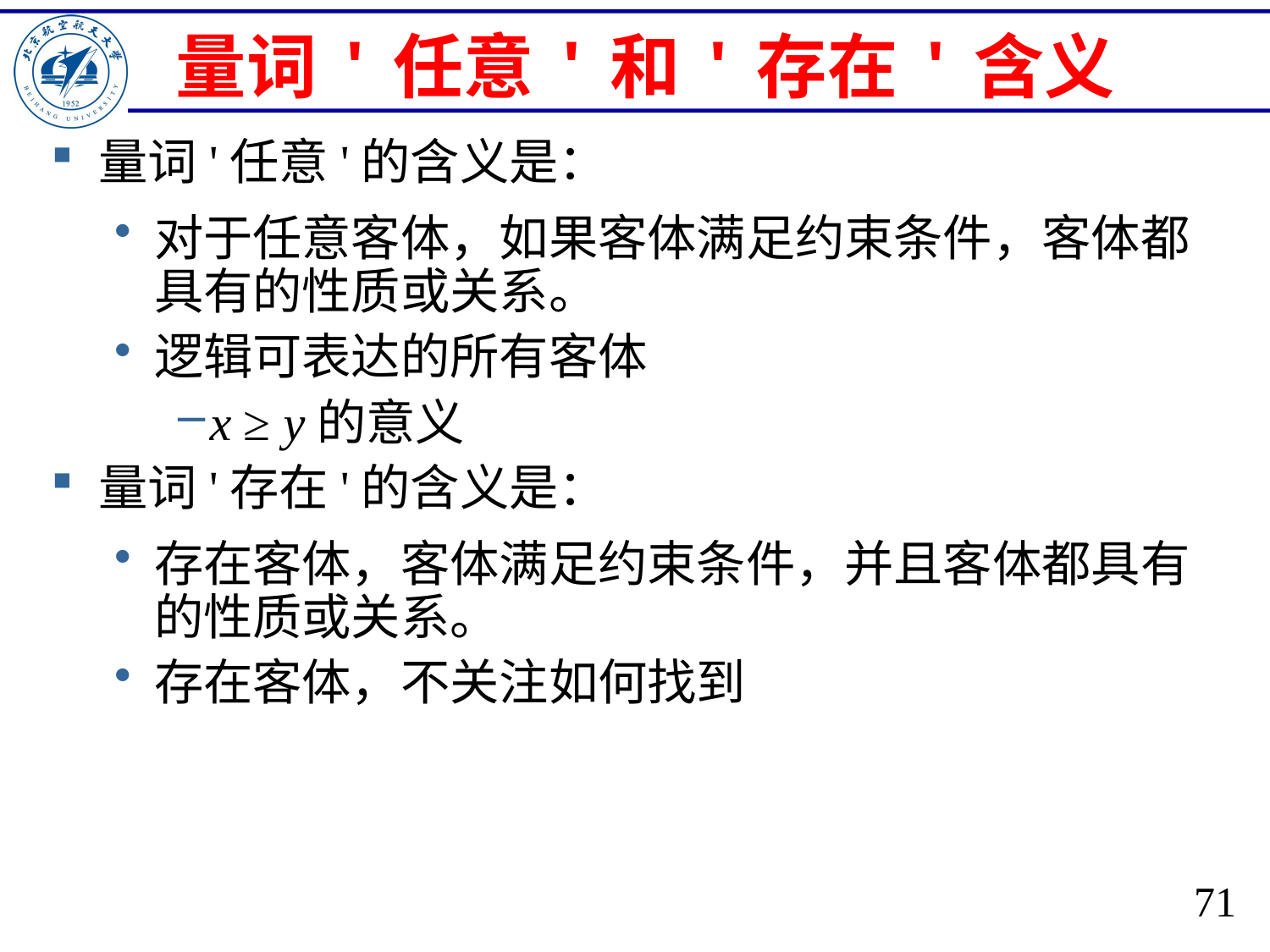

# 量词'任意'和'存在'含义
量词'任意'的含义是：
对于任意客体，如果客体满足约束条件，客体都具有的性质或关系。
逻辑可表达的所有客体
x ≥ y的意义
量词'存在'的含义是：
存在客体，客体满足约束条件，并且客体都具有的性质或关系。
存在客体，不关注如何找到